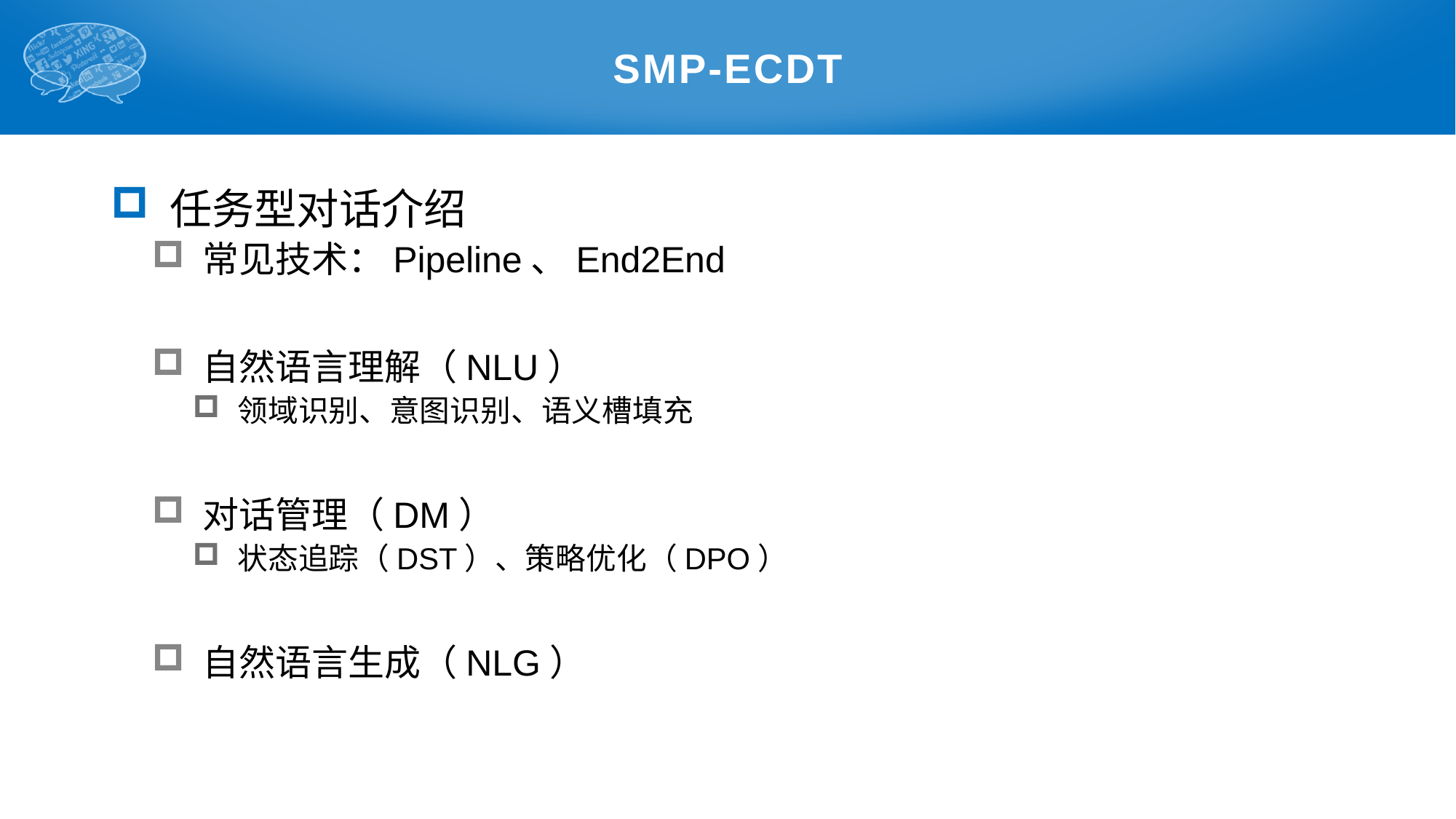

# SMP-ECDT
 任务型对话介绍
 常见技术：Pipeline、End2End

 自然语言理解（NLU）
 领域识别、意图识别、语义槽填充

 对话管理（DM）
 状态追踪（DST）、策略优化（DPO）

 自然语言生成（NLG）